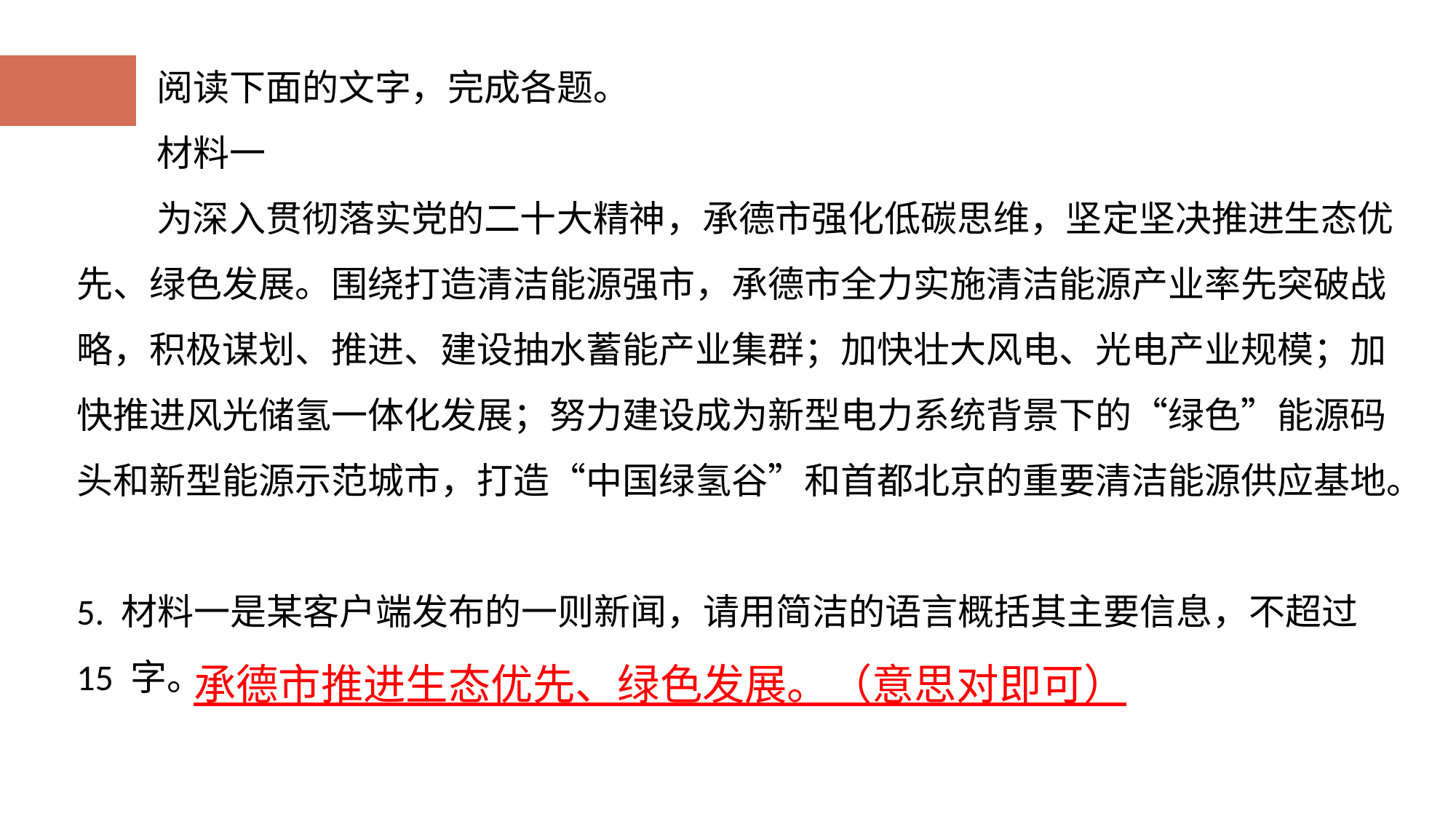

阅读下面的文字，完成各题。
  材料一
  为深入贯彻落实党的二十大精神，承德市强化低碳思维，坚定坚决推进生态优先、绿色发展。围绕打造清洁能源强市，承德市全力实施清洁能源产业率先突破战略，积极谋划、推进、建设抽水蓄能产业集群；加快壮大风电、光电产业规模；加快推进风光储氢一体化发展；努力建设成为新型电力系统背景下的“绿色”能源码头和新型能源示范城市，打造“中国绿氢谷”和首都北京的重要清洁能源供应基地。
5. 材料一是某客户端发布的一则新闻，请用简洁的语言概括其主要信息，不超过 15 字。
承德市推进生态优先、绿色发展。（意思对即可）